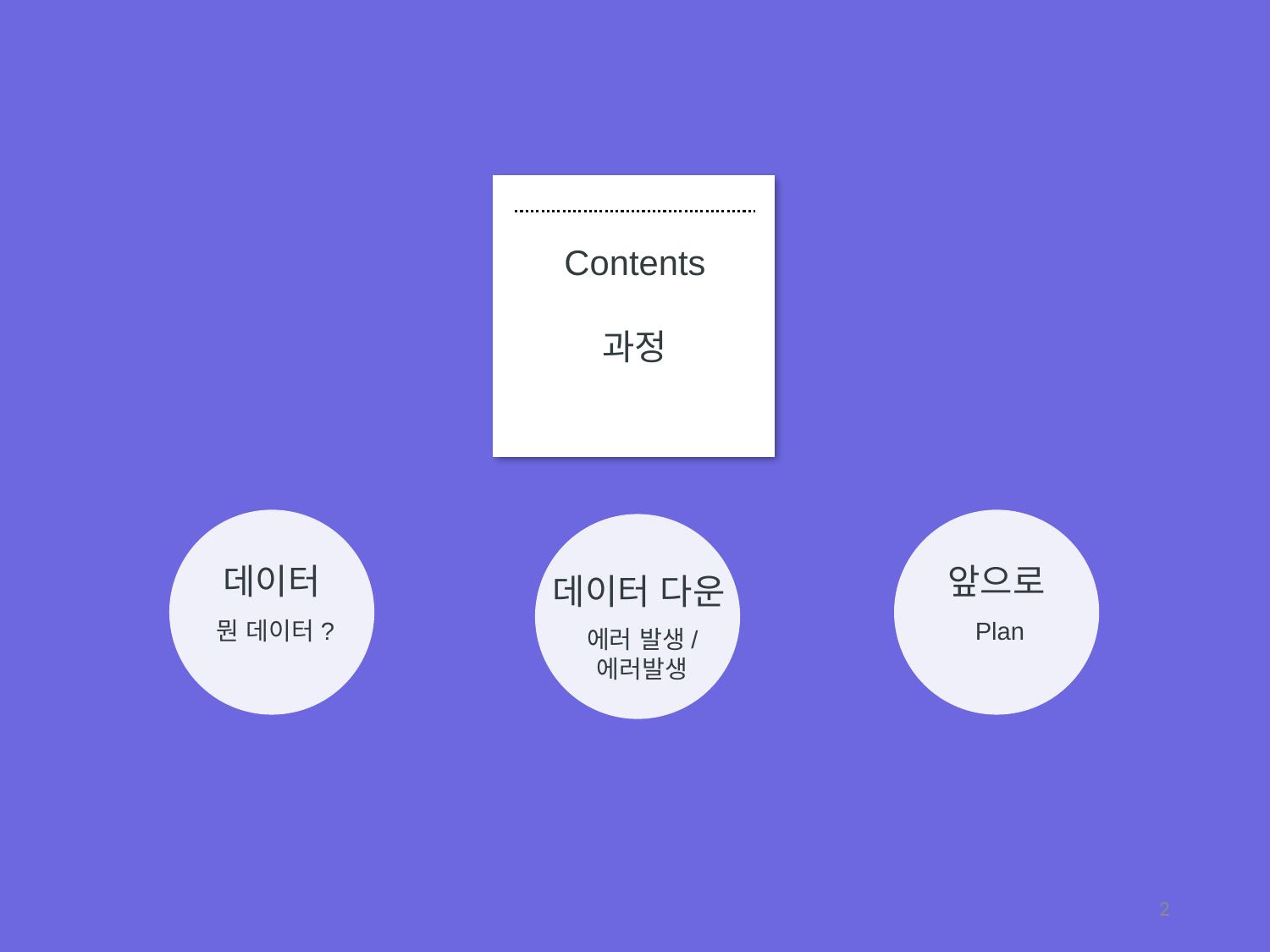

Contents

과정

데이터
앞으로
데이터 다운
뭔 데이터?
Plan
에러 발생/
에러발생
2